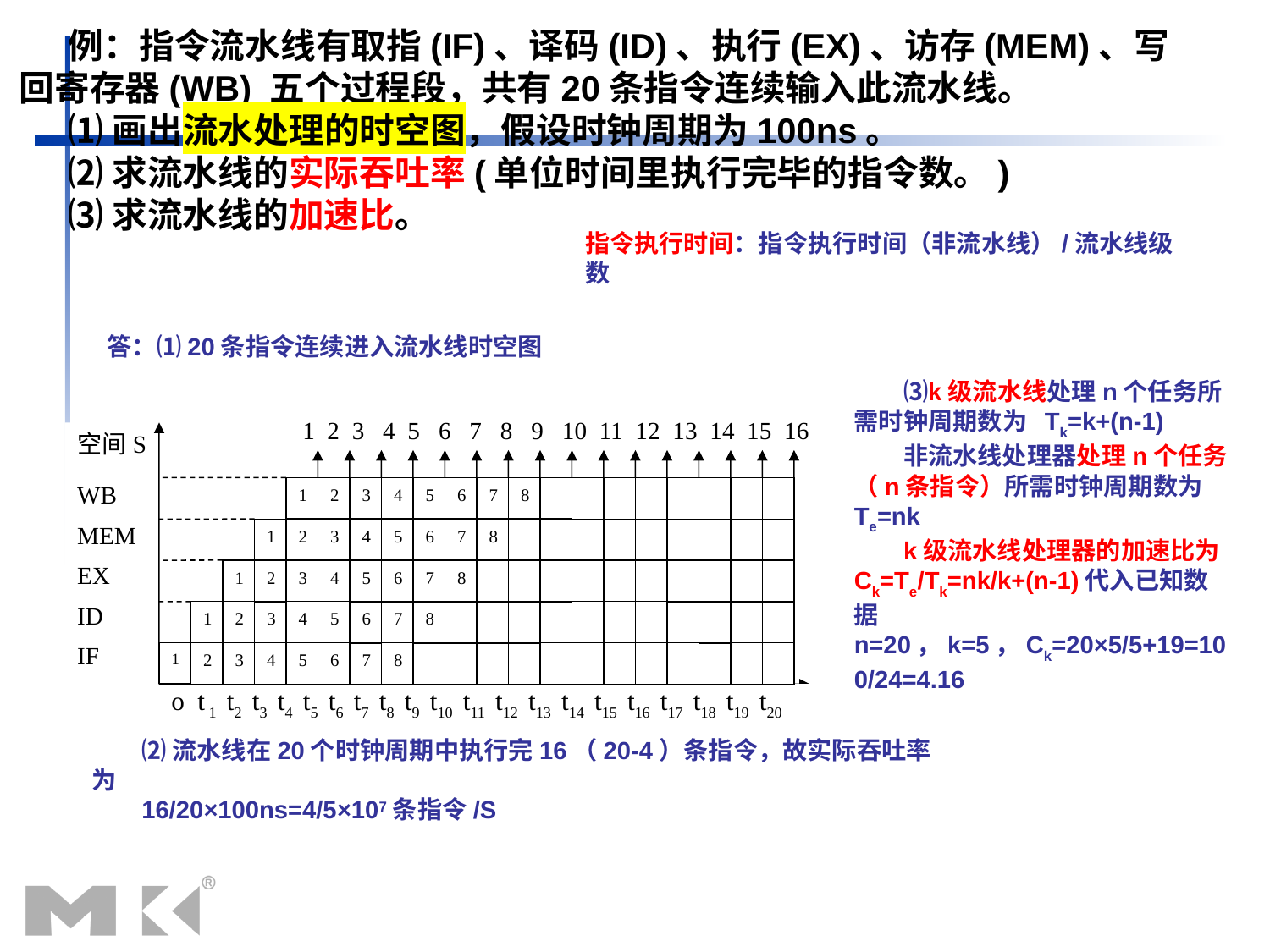

例：指令流水线有取指(IF)、译码(ID)、执行(EX)、访存(MEM)、写回寄存器(WB) 五个过程段，共有20条指令连续输入此流水线。
⑴画出流水处理的时空图，假设时钟周期为100ns。
⑵求流水线的实际吞吐率(单位时间里执行完毕的指令数。)
⑶求流水线的加速比。
指令执行时间：指令执行时间（非流水线）/流水线级数
答：⑴20条指令连续进入流水线时空图
⑶k级流水线处理n个任务所需时钟周期数为  Tk=k+(n-1)
非流水线处理器处理n个任务（n条指令）所需时钟周期数为 Te=nk
k级流水线处理器的加速比为Ck=Te/Tk=nk/k+(n-1)代入已知数据n=20，k=5，Ck=20×5/5+19=100/24=4.16

1  2  3   4  5   6   7   8   9   10  11  12  13  14  15  16
空间S
WB
MEM
EX
ID
IF

1
2
3
4
5
6
7
8

2
3
4
5
6
7
8

1

1
2
3
4
5
6
7
8

1
2

4
5

3
6
7
8

1
2
3
4
5
6
7
8

o  t 1  t2  t3  t4  t5  t6  t7  t8  t9  t10  t11  t12  t13  t14  t15  t16  t17  t18  t19  t20

⑵流水线在20个时钟周期中执行完16（20-4）条指令，故实际吞吐率为
16/20×100ns=4/5×107条指令/S